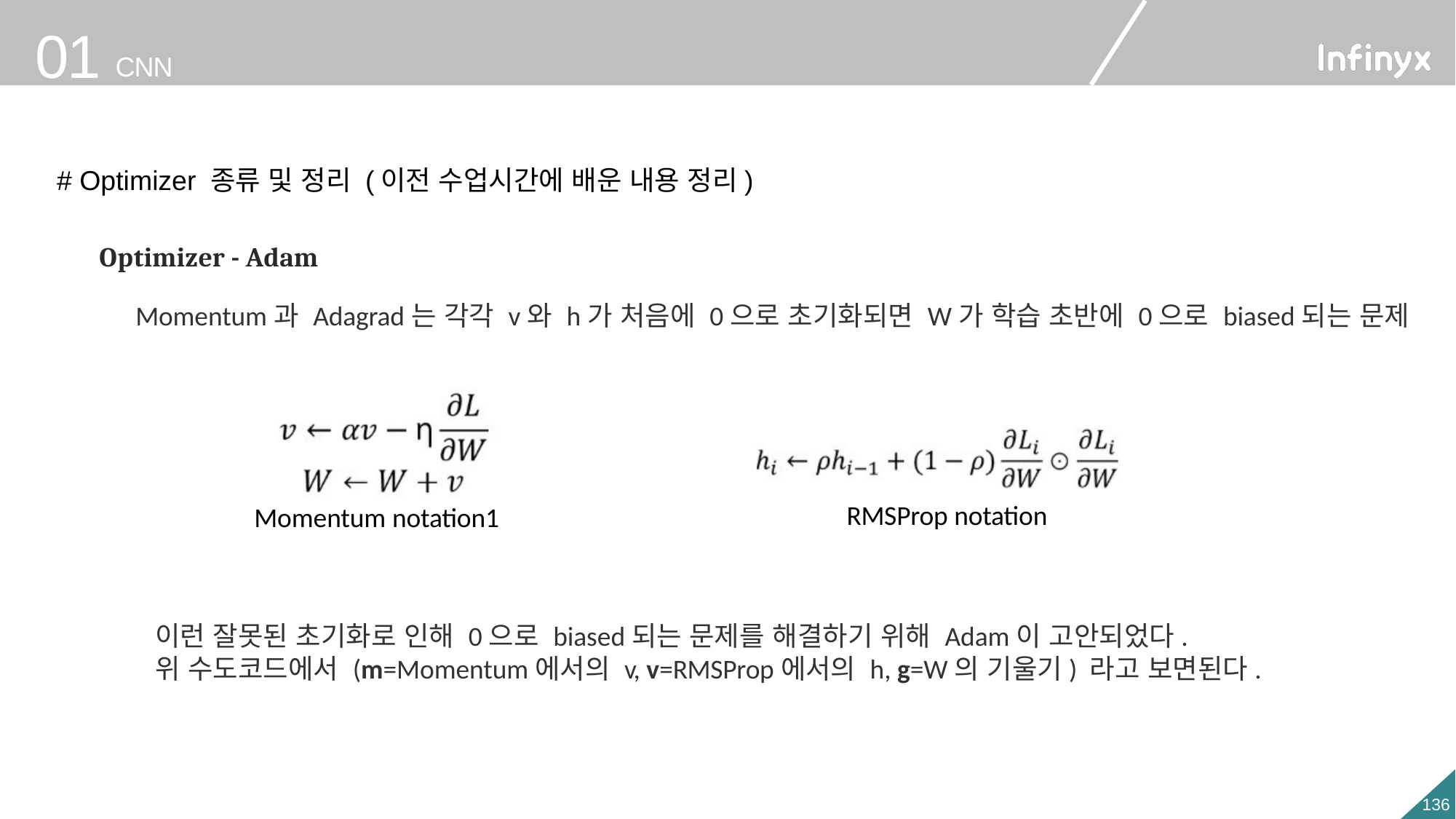

# Optimizer 종류 및 정리 (이전 수업시간에 배운 내용 정리)
Optimizer - Adam
Momentum과 Adagrad는 각각 v와 h가 처음에 0으로 초기화되면 W가 학습 초반에 0으로 biased되는 문제

RMSProp notation
Momentum notation1
이런 잘못된 초기화로 인해 0으로 biased되는 문제를 해결하기 위해 Adam이 고안되었다.
위 수도코드에서 (m=Momentum에서의 v, v=RMSProp에서의 h, g=W의 기울기) 라고 보면된다.